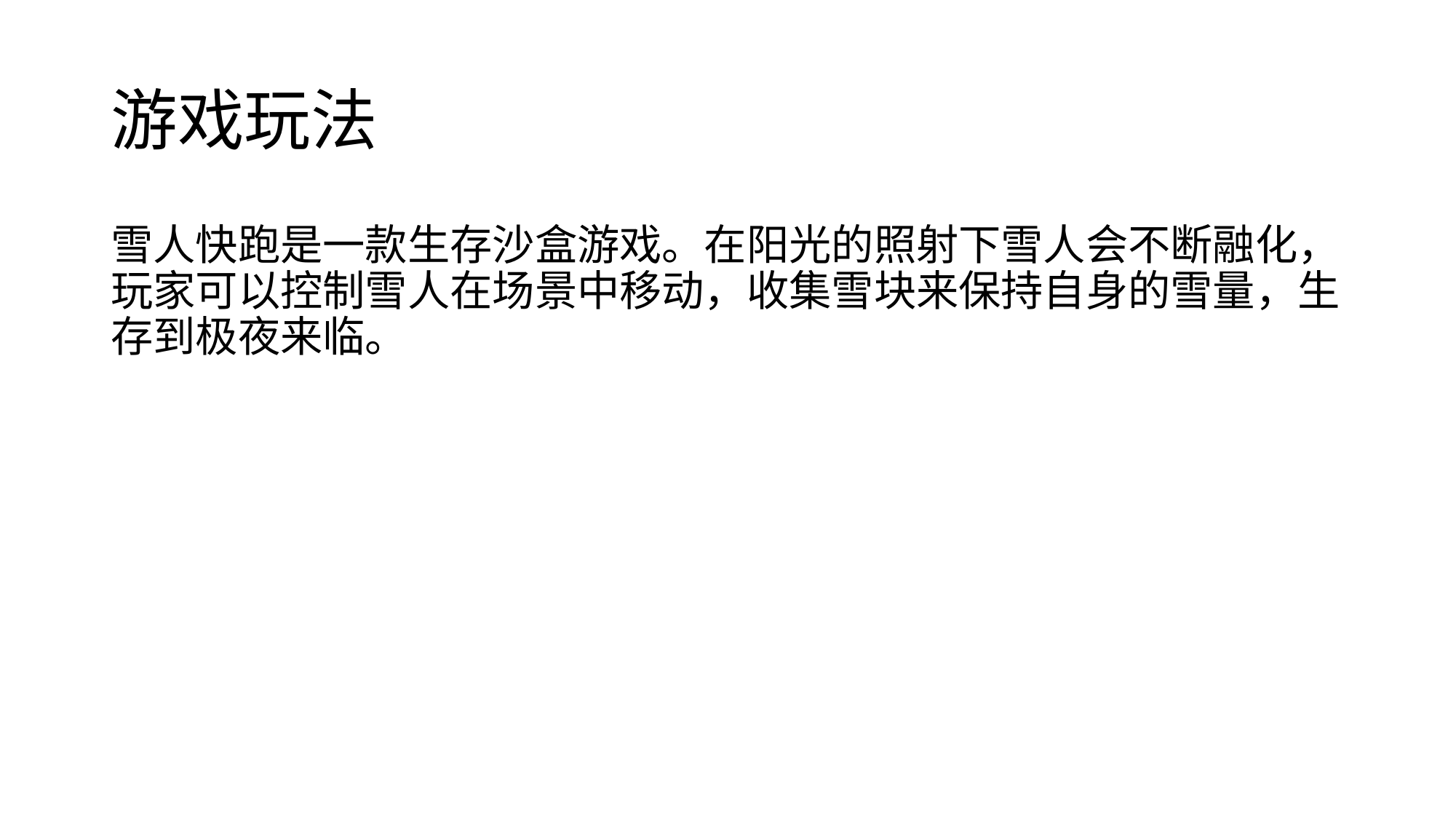

# 游戏玩法
雪人快跑是一款生存沙盒游戏。在阳光的照射下雪人会不断融化，玩家可以控制雪人在场景中移动，收集雪块来保持自身的雪量，生存到极夜来临。